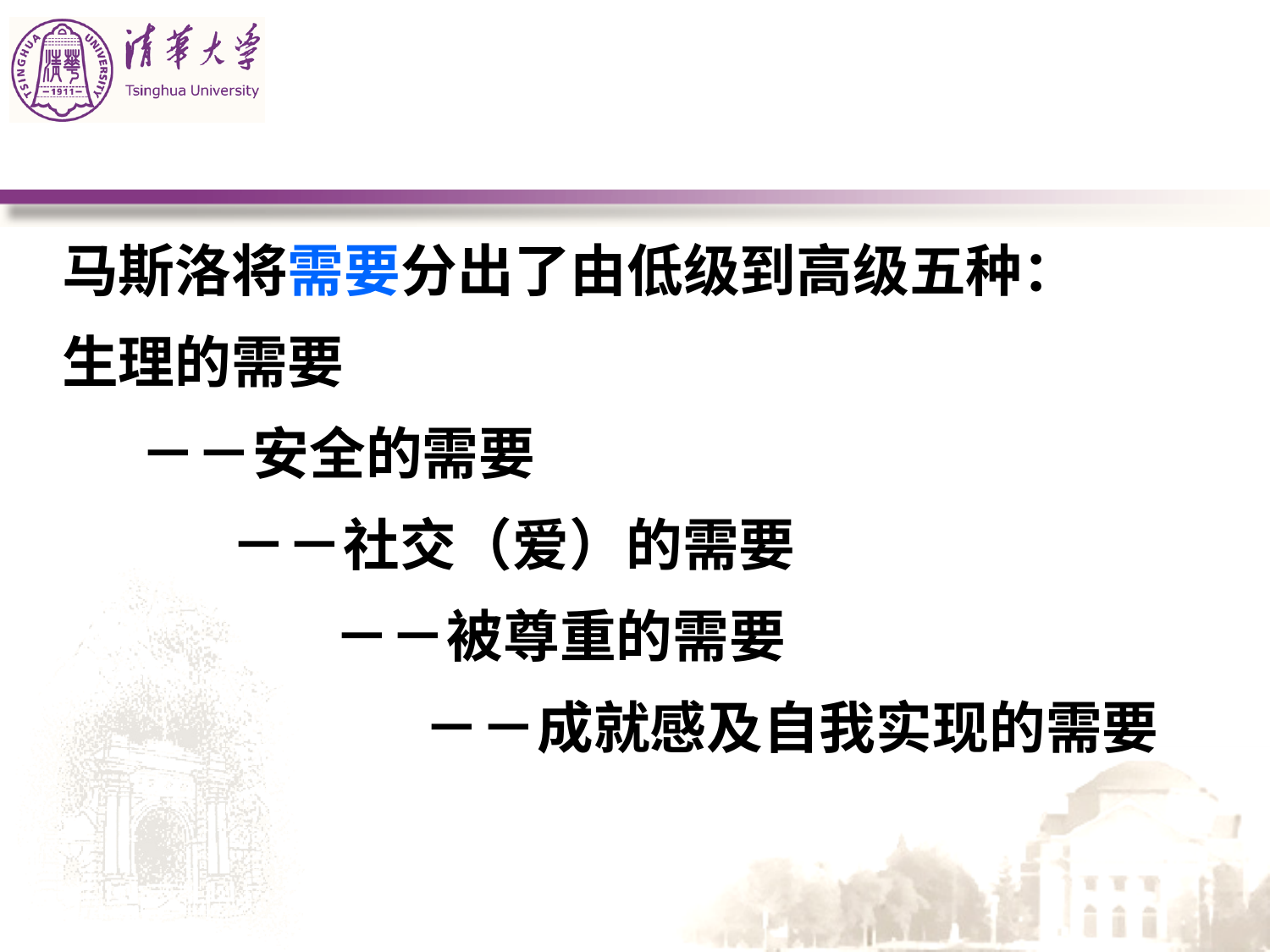

#
马斯洛将需要分出了由低级到高级五种：
生理的需要
     －－安全的需要
            －－社交（爱）的需要
                    －－被尊重的需要
                           －－成就感及自我实现的需要